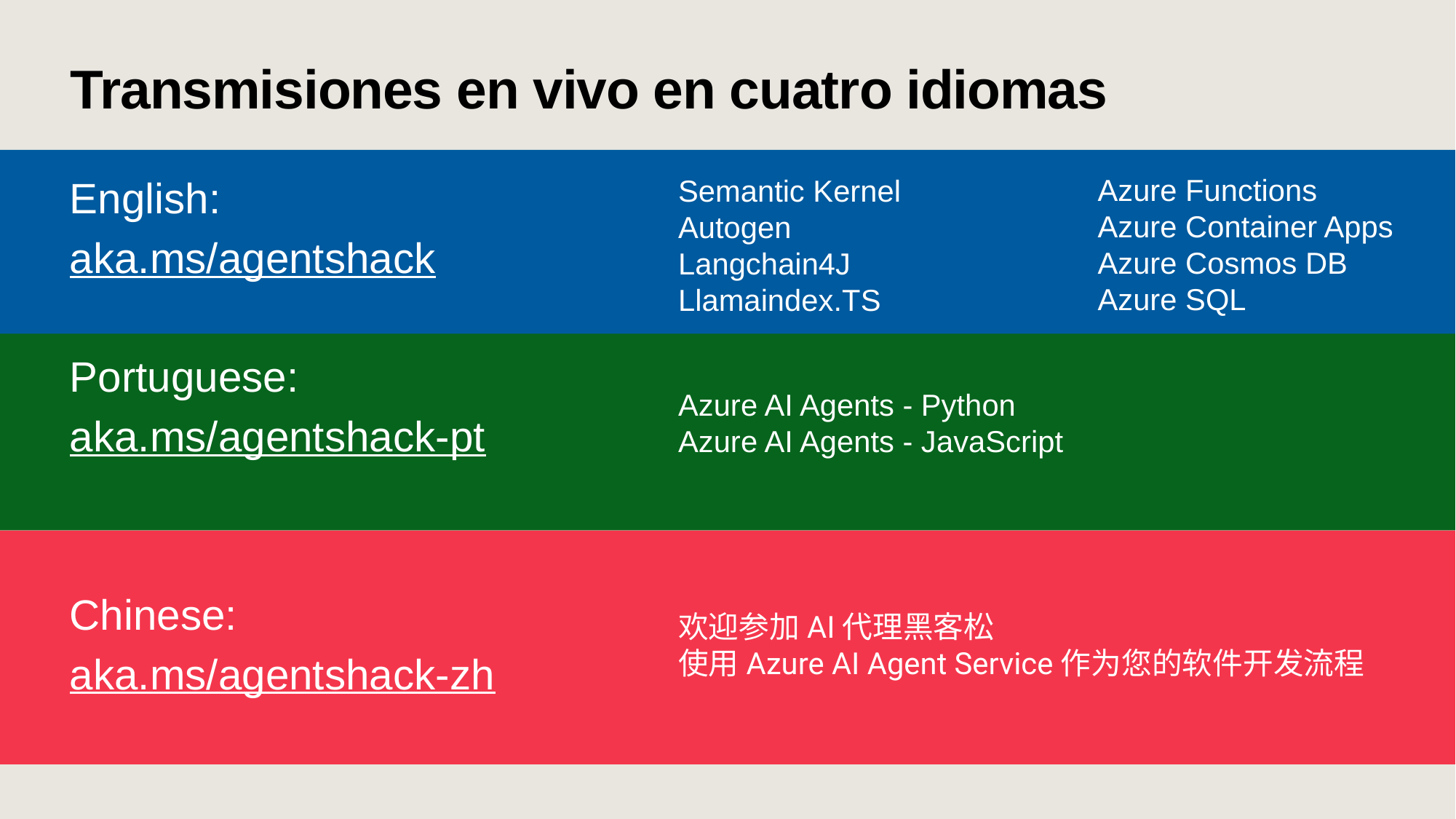

# Transmisiones en vivo en cuatro idiomas

Azure Functions
Azure Container Apps
Azure Cosmos DB
Azure SQL
English:
aka.ms/agentshack

Portuguese:
aka.ms/agentshack-pt

Chinese:
aka.ms/agentshack-zh
Semantic Kernel
Autogen
Langchain4J
Llamaindex.TS

Azure AI Agents - Python
Azure AI Agents - JavaScript

欢迎参加AI代理黑客松
使用Azure AI Agent Service作为您的软件开发流程